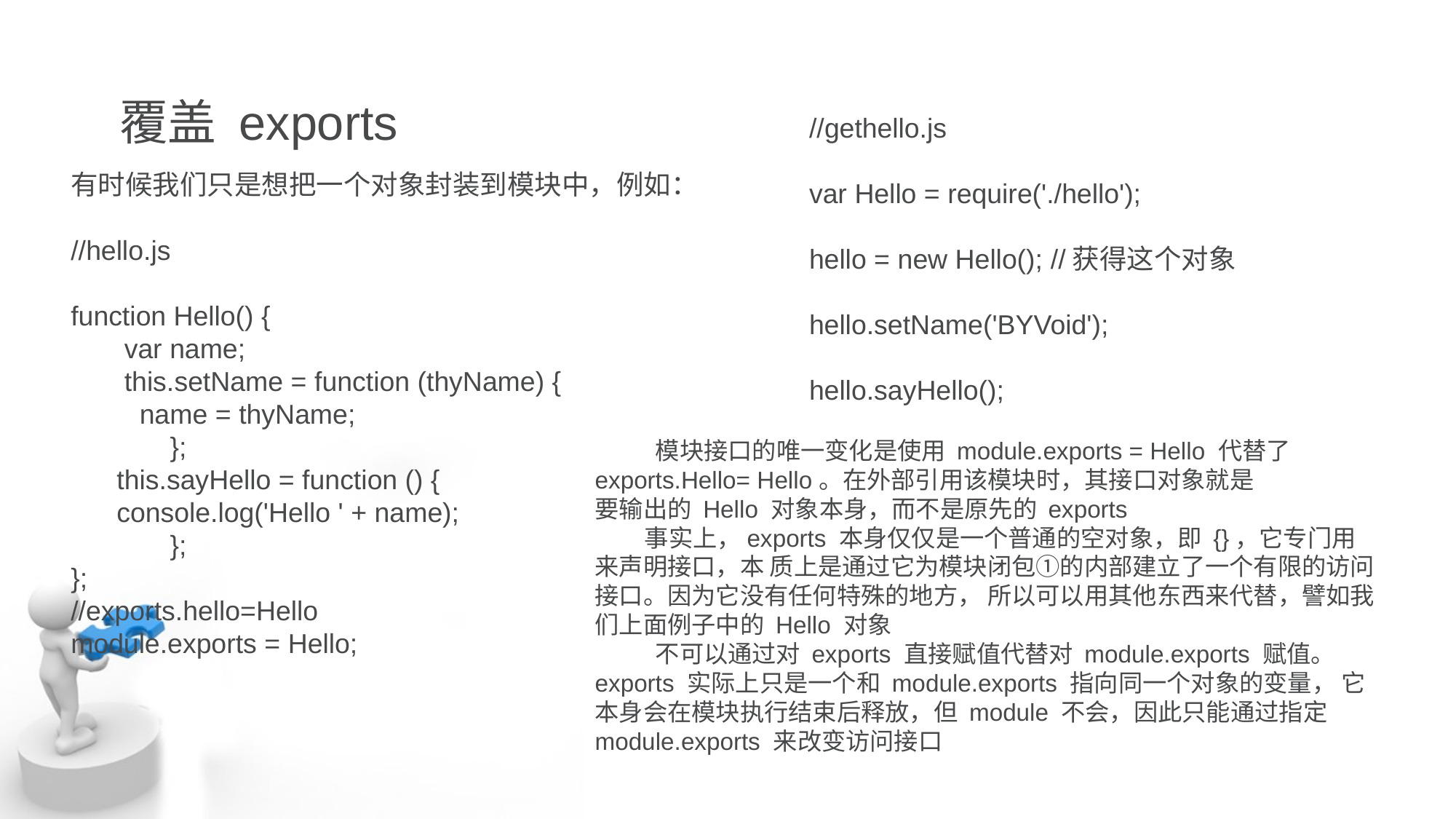

覆盖 exports
//gethello.js

var Hello = require('./hello');

hello = new Hello(); //获得这个对象

hello.setName('BYVoid');

hello.sayHello();
有时候我们只是想把一个对象封装到模块中，例如：

//hello.js

function Hello() {
       var name;
       this.setName = function (thyName) {
         name = thyName;
             };
      this.sayHello = function () {
      console.log('Hello ' + name);
             };
};
//exports.hello=Hello
module.exports = Hello;
          模块接口的唯一变化是使用 module.exports = Hello 代替了
exports.Hello= Hello。在外部引用该模块时，其接口对象就是
要输出的 Hello 对象本身，而不是原先的 exports
        事实上，exports 本身仅仅是一个普通的空对象，即 {}，它专门用来声明接口，本 质上是通过它为模块闭包①的内部建立了一个有限的访问接口。因为它没有任何特殊的地方， 所以可以用其他东西来代替，譬如我们上面例子中的 Hello 对象
          不可以通过对 exports 直接赋值代替对 module.exports 赋值。 exports 实际上只是一个和 module.exports 指向同一个对象的变量， 它本身会在模块执行结束后释放，但 module 不会，因此只能通过指定 module.exports 来改变访问接口